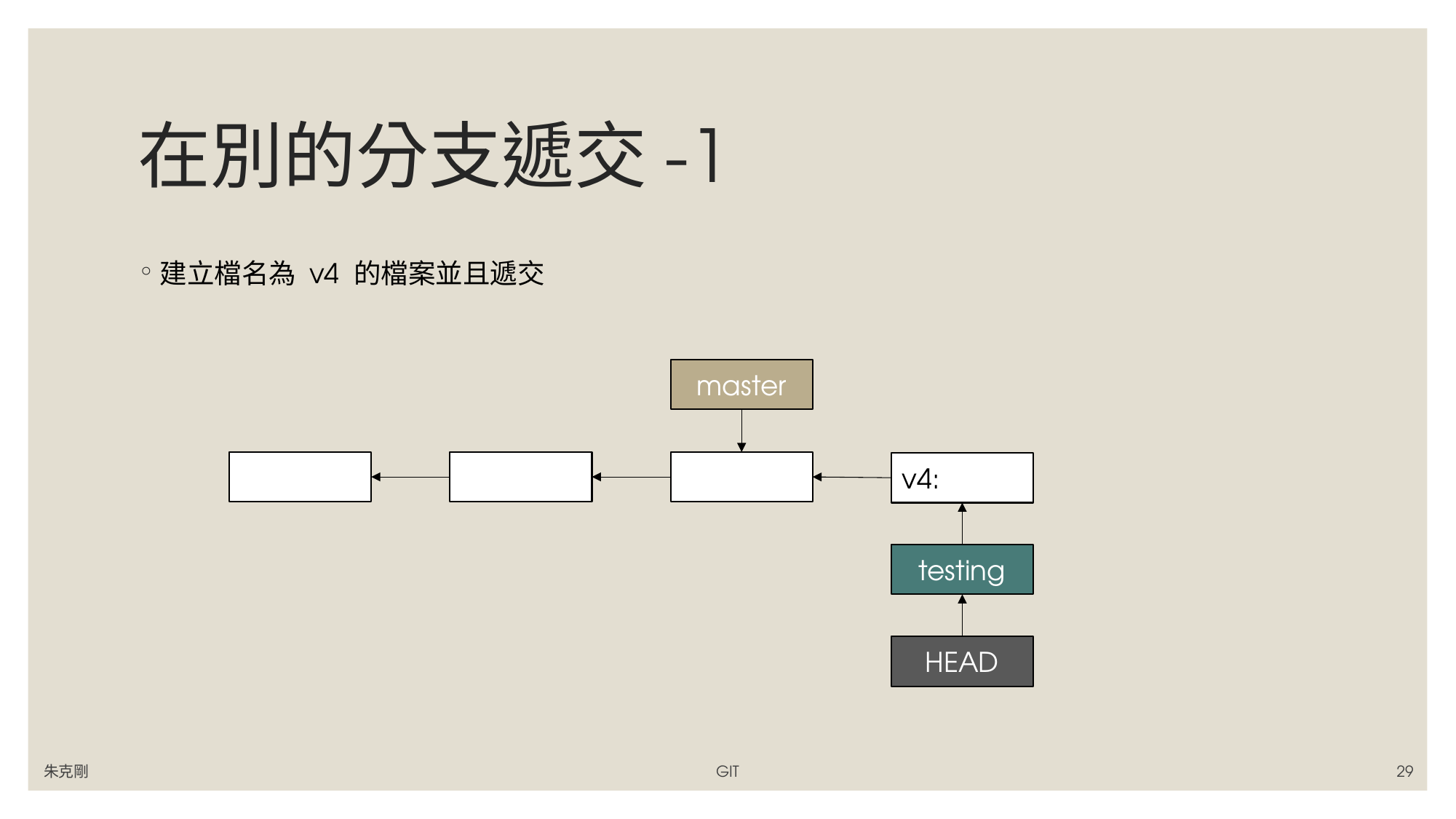

# 在別的分支遞交-1
建立檔名為 v4 的檔案並且遞交
master

v4:
testing
HEAD
朱克剛
GIT
29